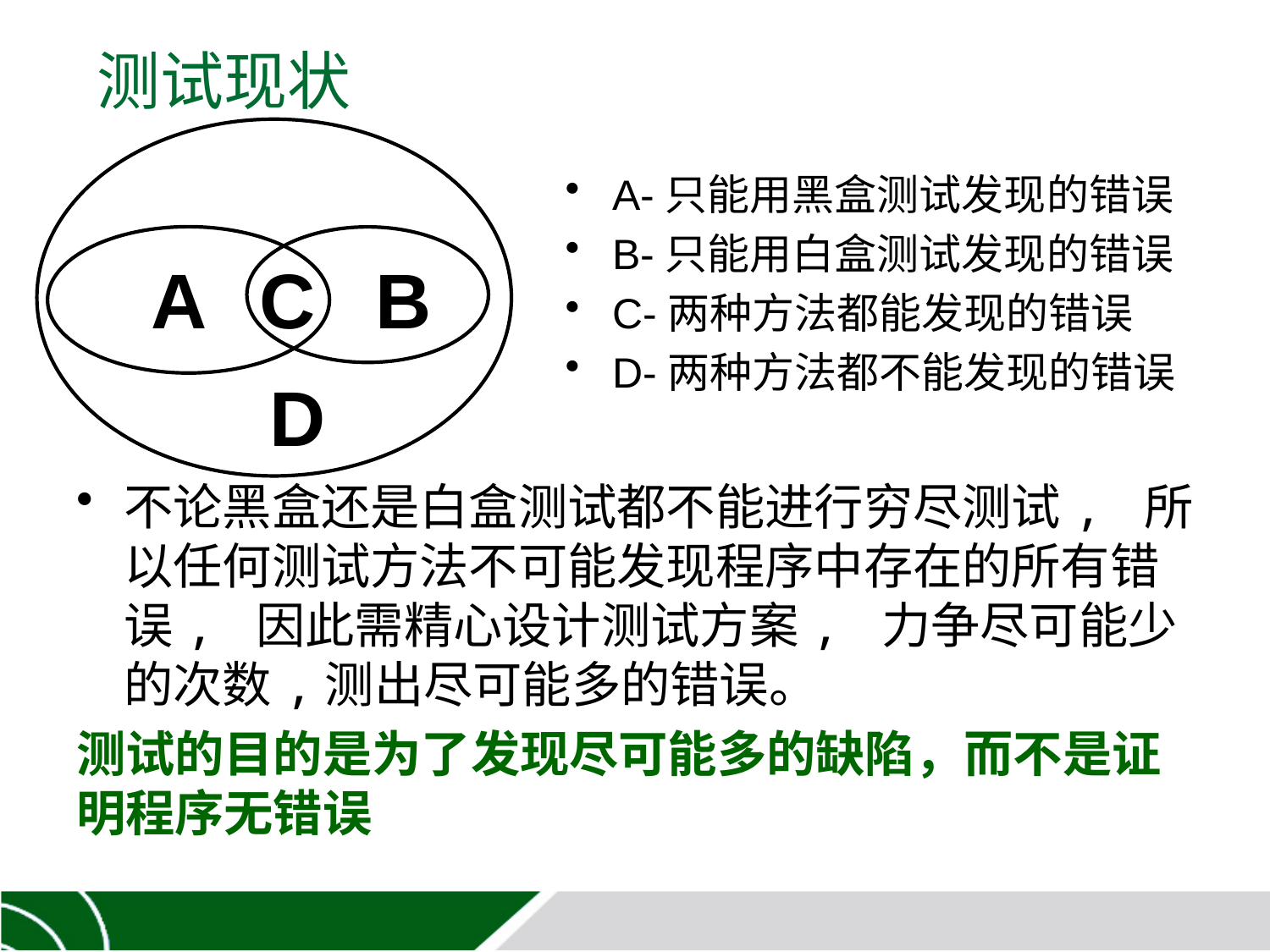

# 测试现状

A
C
B
D
A-只能用黑盒测试发现的错误
B-只能用白盒测试发现的错误
C-两种方法都能发现的错误
D-两种方法都不能发现的错误

不论黑盒还是白盒测试都不能进行穷尽测试, 所以任何测试方法不可能发现程序中存在的所有错误, 因此需精心设计测试方案, 力争尽可能少的次数,测出尽可能多的错误。
测试的目的是为了发现尽可能多的缺陷，而不是证明程序无错误